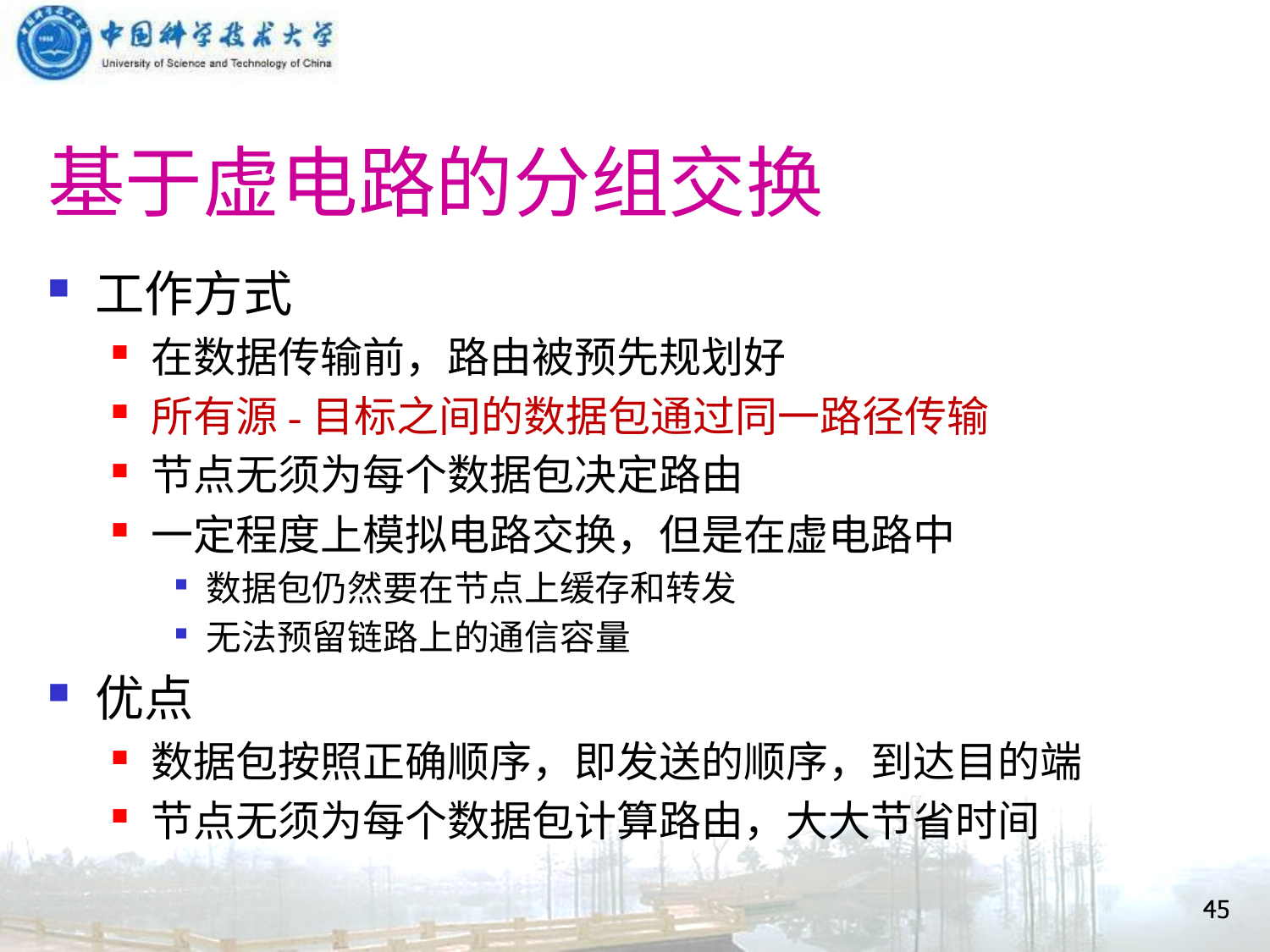

# 基于虚电路的分组交换
工作方式
在数据传输前，路由被预先规划好
所有源-目标之间的数据包通过同一路径传输
节点无须为每个数据包决定路由
一定程度上模拟电路交换，但是在虚电路中
数据包仍然要在节点上缓存和转发
无法预留链路上的通信容量
优点
数据包按照正确顺序，即发送的顺序，到达目的端
节点无须为每个数据包计算路由，大大节省时间
45